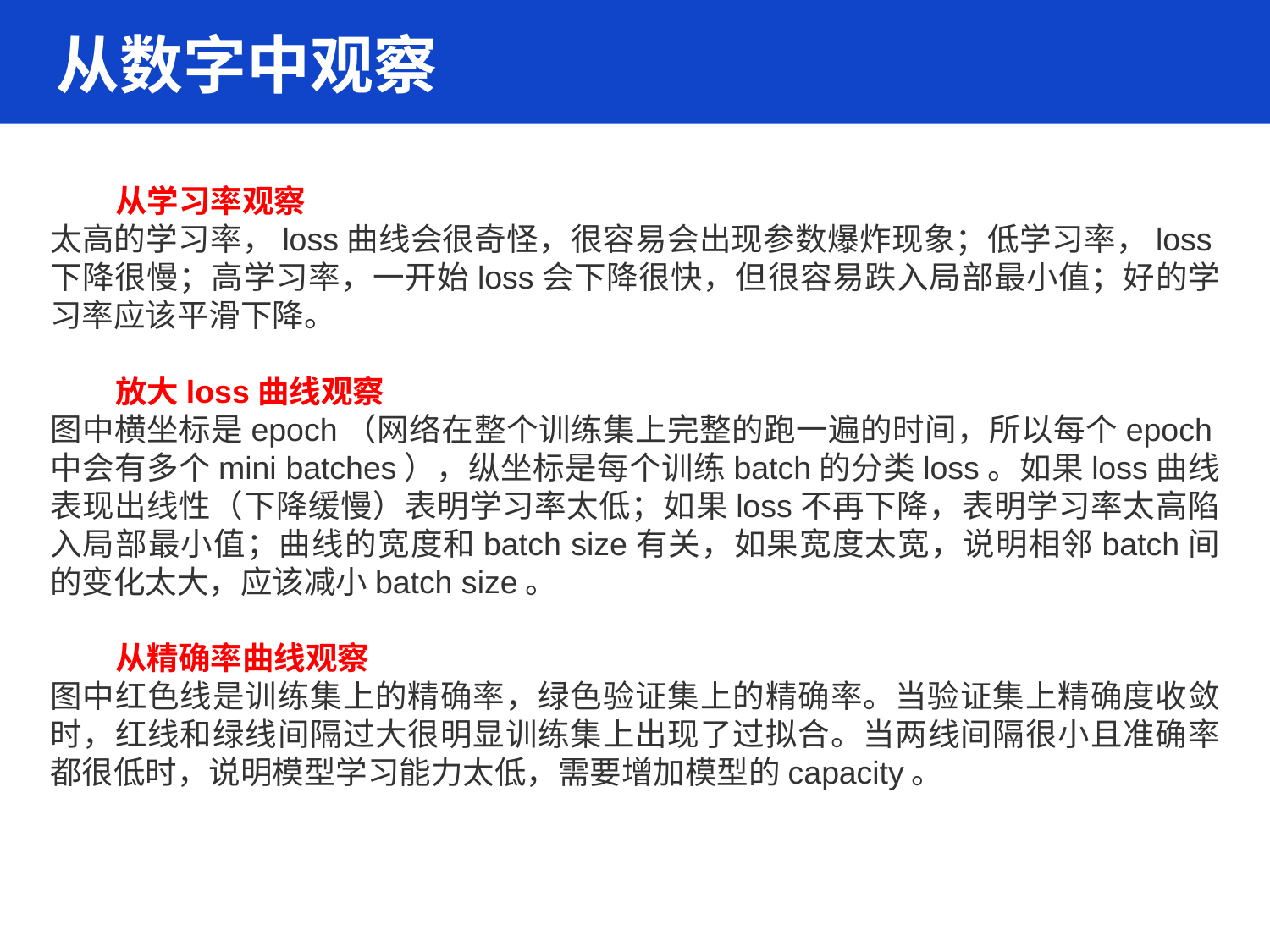

从数字中观察

        从学习率观察
太高的学习率，loss曲线会很奇怪，很容易会出现参数爆炸现象；低学习率，loss下降很慢；高学习率，一开始loss会下降很快，但很容易跌入局部最小值；好的学习率应该平滑下降。

        放大loss曲线观察
图中横坐标是epoch（网络在整个训练集上完整的跑一遍的时间，所以每个epoch中会有多个mini batches），纵坐标是每个训练batch的分类loss。如果loss曲线表现出线性（下降缓慢）表明学习率太低；如果loss不再下降，表明学习率太高陷入局部最小值；曲线的宽度和batch size有关，如果宽度太宽，说明相邻batch间的变化太大，应该减小batch size。

        从精确率曲线观察
图中红色线是训练集上的精确率，绿色验证集上的精确率。当验证集上精确度收敛时，红线和绿线间隔过大很明显训练集上出现了过拟合。当两线间隔很小且准确率都很低时，说明模型学习能力太低，需要增加模型的capacity。